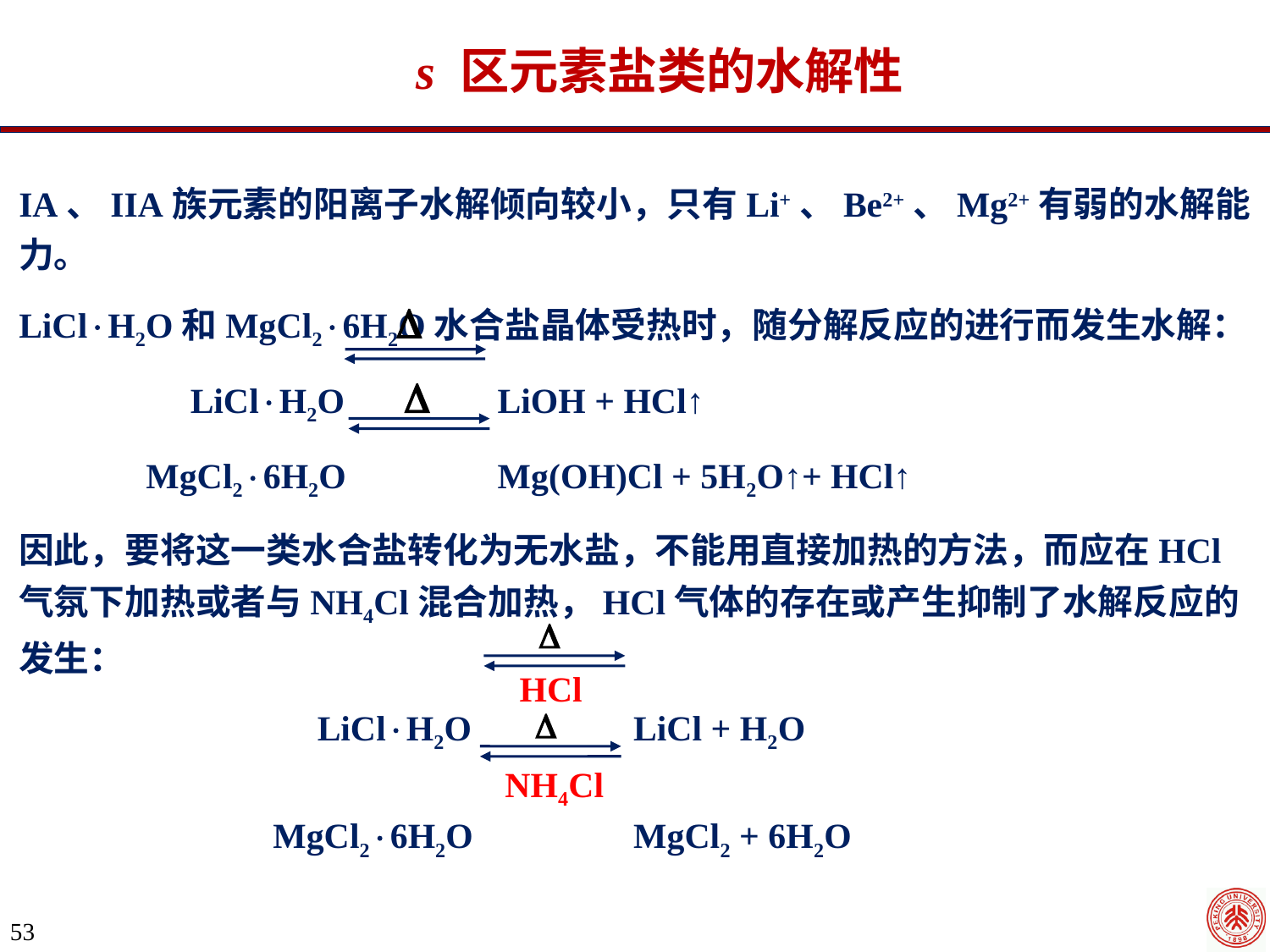

s 区元素盐类的水解性

IA、IIA族元素的阳离子水解倾向较小，只有Li+、Be2+、Mg2+有弱的水解能力。
LiCl⋅H2O和MgCl2⋅6H2O水合盐晶体受热时，随分解反应的进行而发生水解：
	     LiCl⋅H2O     	           LiOH + HCl↑
	MgCl2⋅6H2O     	           Mg(OH)Cl + 5H2O↑+ HCl↑
因此，要将这一类水合盐转化为无水盐，不能用直接加热的方法，而应在HCl气氛下加热或者与NH4Cl混合加热，HCl气体的存在或产生抑制了水解反应的发生：
		     LiCl⋅H2O     	            LiCl + H2O
		MgCl2⋅6H2O    	            MgCl2 + 6H2O
Δ

Δ

Δ

HCl

Δ

NH4Cl

53